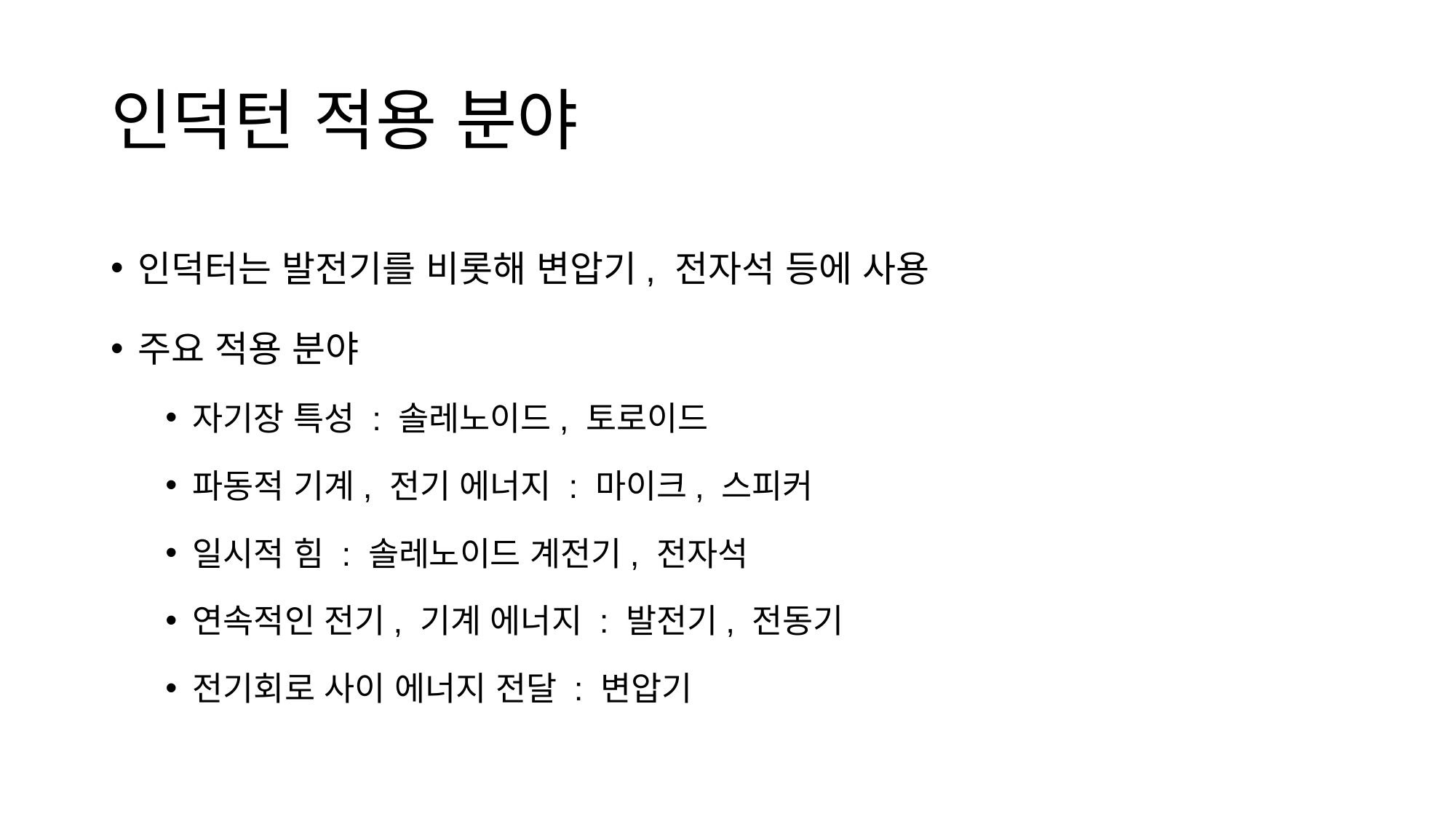

# 인덕턴 적용 분야
인덕터는 발전기를 비롯해 변압기, 전자석 등에 사용
주요 적용 분야
자기장 특성 : 솔레노이드, 토로이드
파동적 기계, 전기 에너지 : 마이크, 스피커
일시적 힘 : 솔레노이드 계전기, 전자석
연속적인 전기, 기계 에너지 : 발전기, 전동기
전기회로 사이 에너지 전달 : 변압기